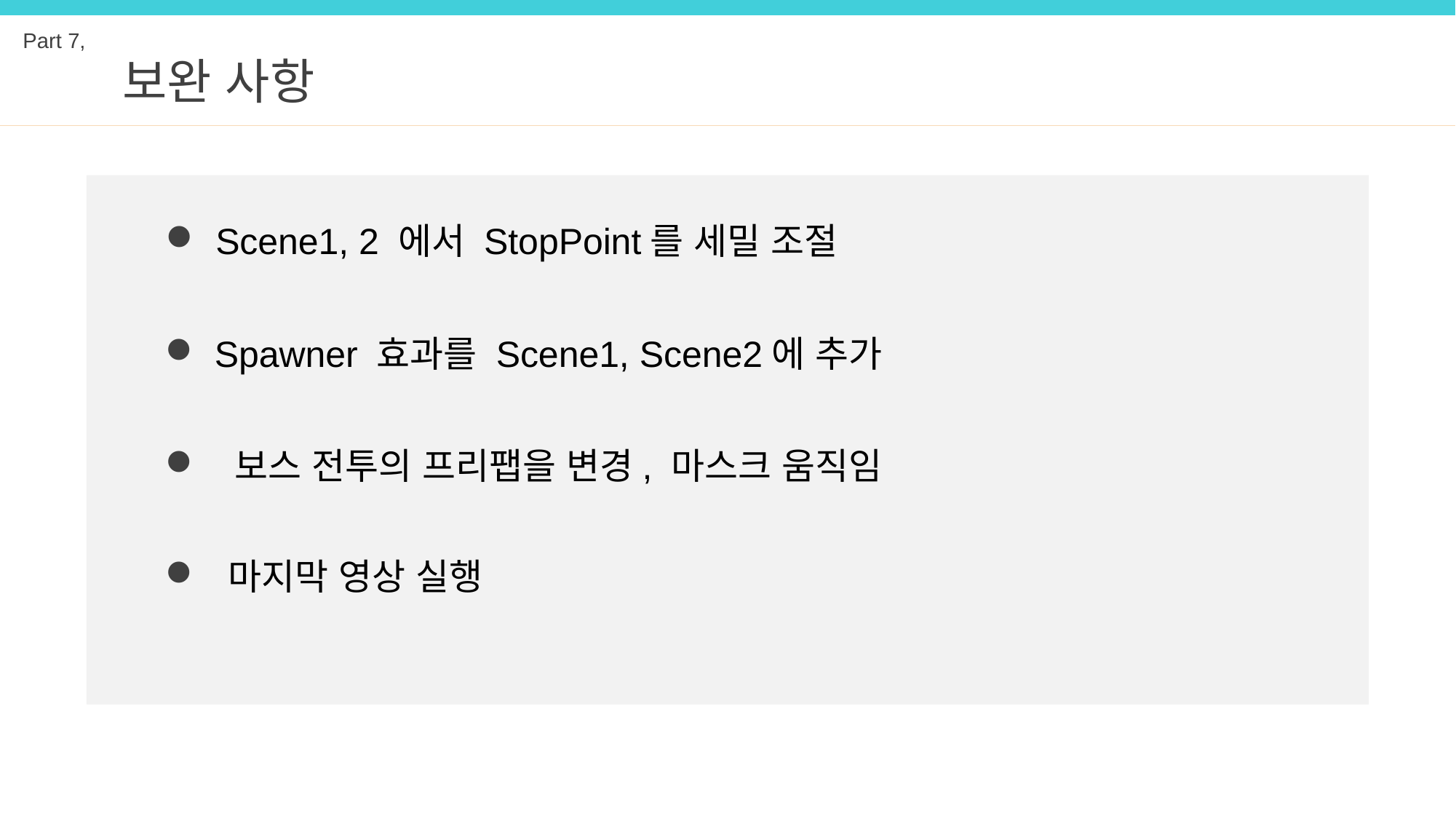

Part 7,
보완 사항

Scene1, 2 에서 StopPoint를 세밀 조절

Spawner 효과를 Scene1, Scene2에 추가

보스 전투의 프리팹을 변경, 마스크 움직임

마지막 영상 실행